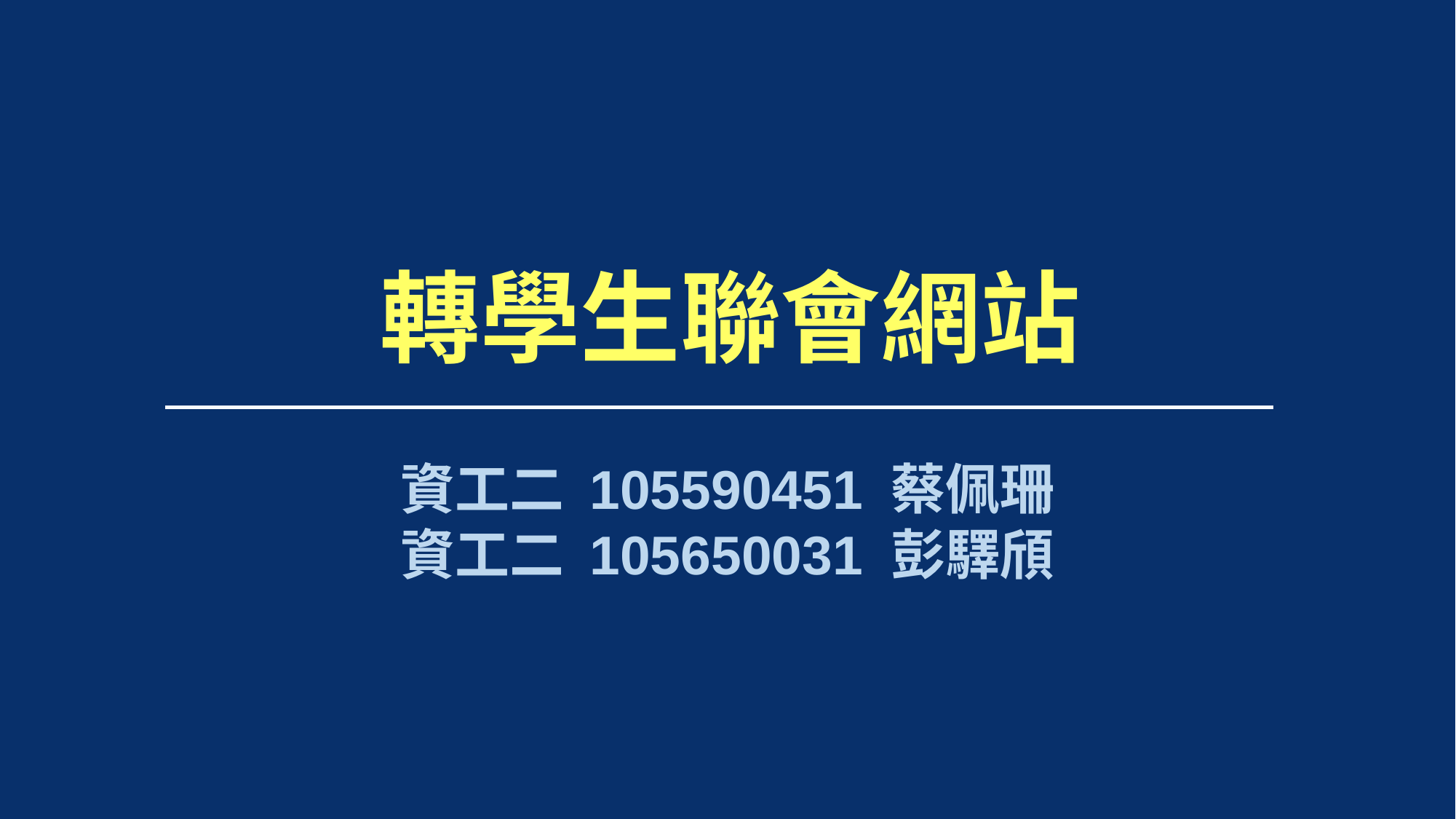

轉學生聯會網站
資工二 105590451 蔡佩珊
資工二 105650031 彭驛頎